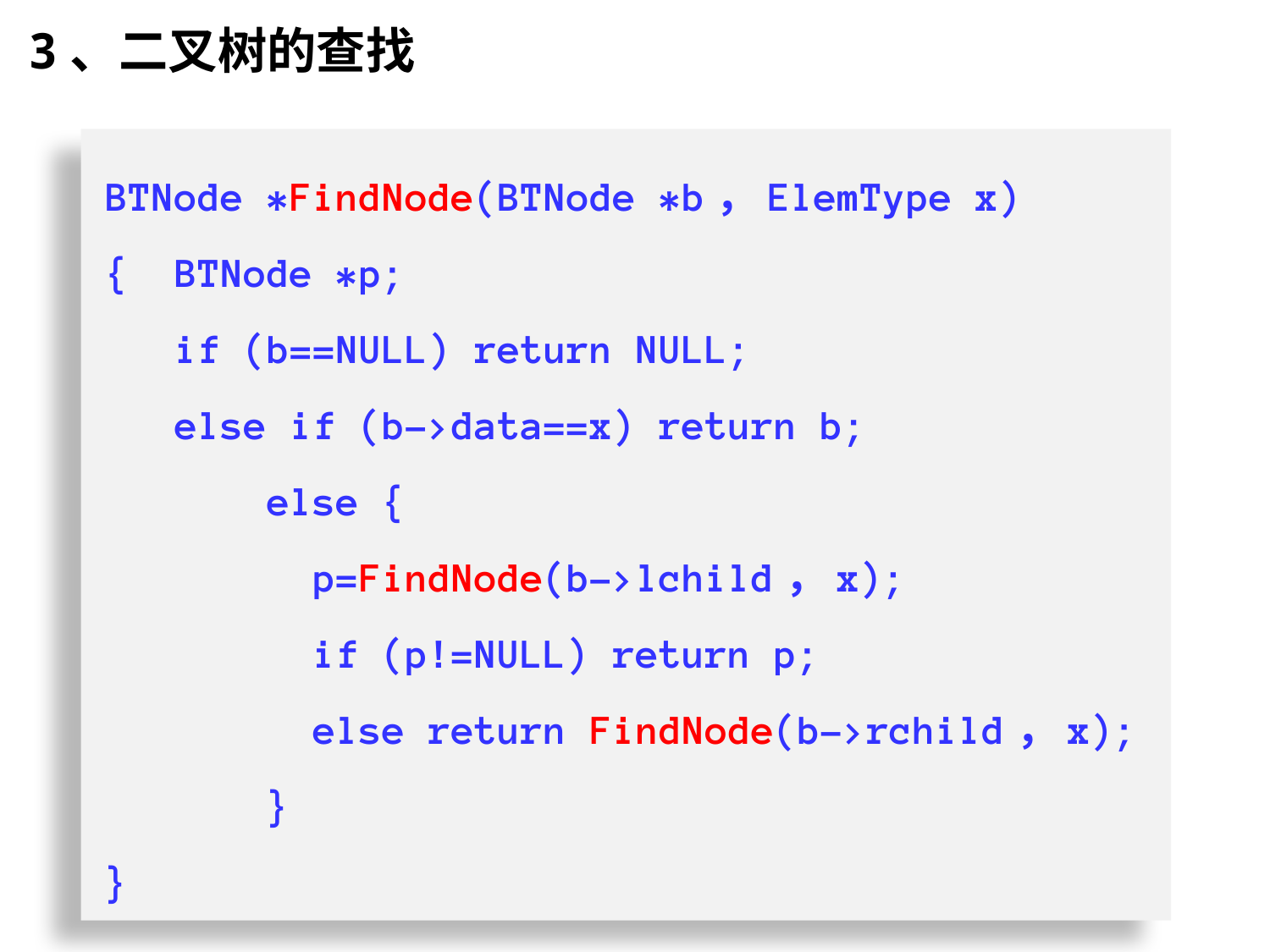

3、二叉树的查找
BTNode *FindNode(BTNode *b，ElemType x)
{  BTNode *p;
   if (b==NULL) return NULL;
   else if (b->data==x) return b;
       else {
         p=FindNode(b->lchild，x);
         if (p!=NULL) return p;
         else return FindNode(b->rchild，x);
       }
}